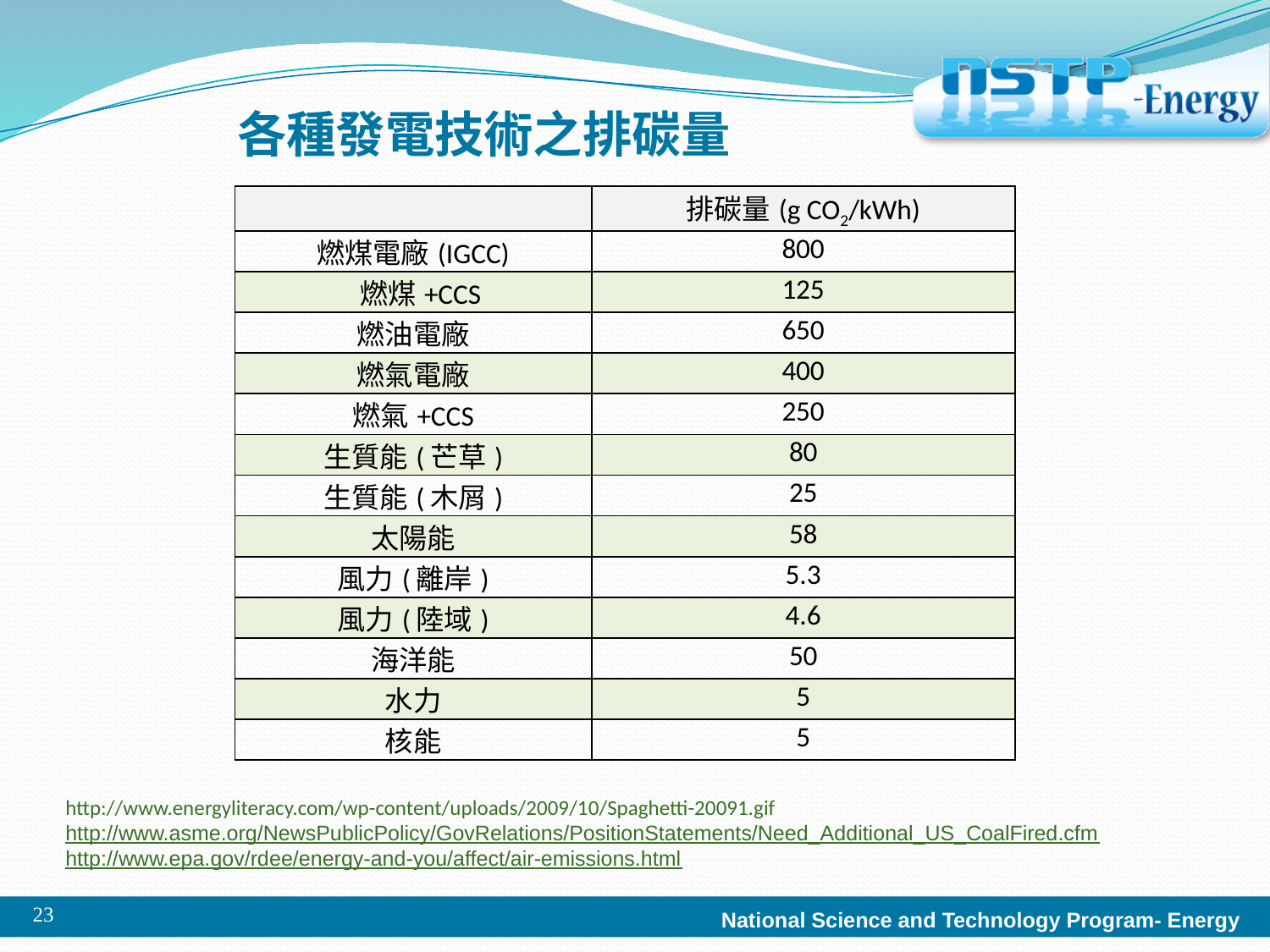

# 各種發電技術之排碳量
|  | 排碳量(g CO2/kWh) |
| --- | --- |
| 燃煤電廠(IGCC) | 800 |
| 燃煤+CCS | 125 |
| 燃油電廠 | 650 |
| 燃氣電廠 | 400 |
| 燃氣+CCS | 250 |
| 生質能(芒草) | 80 |
| 生質能(木屑) | 25 |
| 太陽能 | 58 |
| 風力(離岸) | 5.3 |
| 風力(陸域) | 4.6 |
| 海洋能 | 50 |
| 水力 | 5 |
| 核能 | 5 |
http://www.energyliteracy.com/wp-content/uploads/2009/10/Spaghetti-20091.gif
http://www.asme.org/NewsPublicPolicy/GovRelations/PositionStatements/Need_Additional_US_CoalFired.cfm
http://www.epa.gov/rdee/energy-and-you/affect/air-emissions.html

23